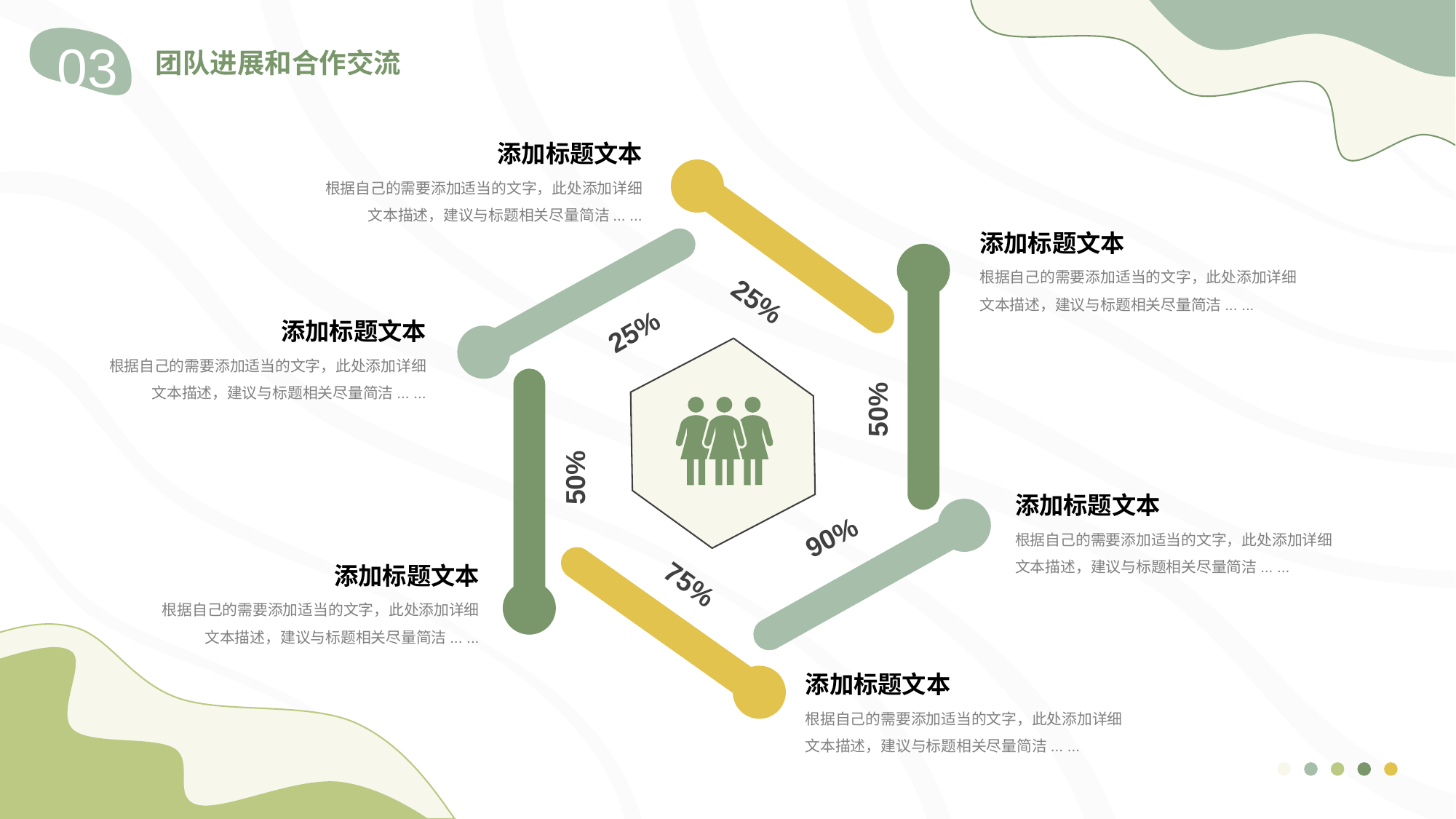

03
团队进展和合作交流

添加标题文本
根据自己的需要添加适当的文字，此处添加详细文本描述，建议与标题相关尽量简洁... ...

添加标题文本
根据自己的需要添加适当的文字，此处添加详细文本描述，建议与标题相关尽量简洁... ...

25%
添加标题文本
根据自己的需要添加适当的文字，此处添加详细文本描述，建议与标题相关尽量简洁... ...
25%

50%

50%
添加标题文本
根据自己的需要添加适当的文字，此处添加详细文本描述，建议与标题相关尽量简洁... ...

90%
添加标题文本
根据自己的需要添加适当的文字，此处添加详细文本描述，建议与标题相关尽量简洁... ...
75%
添加标题文本
根据自己的需要添加适当的文字，此处添加详细文本描述，建议与标题相关尽量简洁... ...